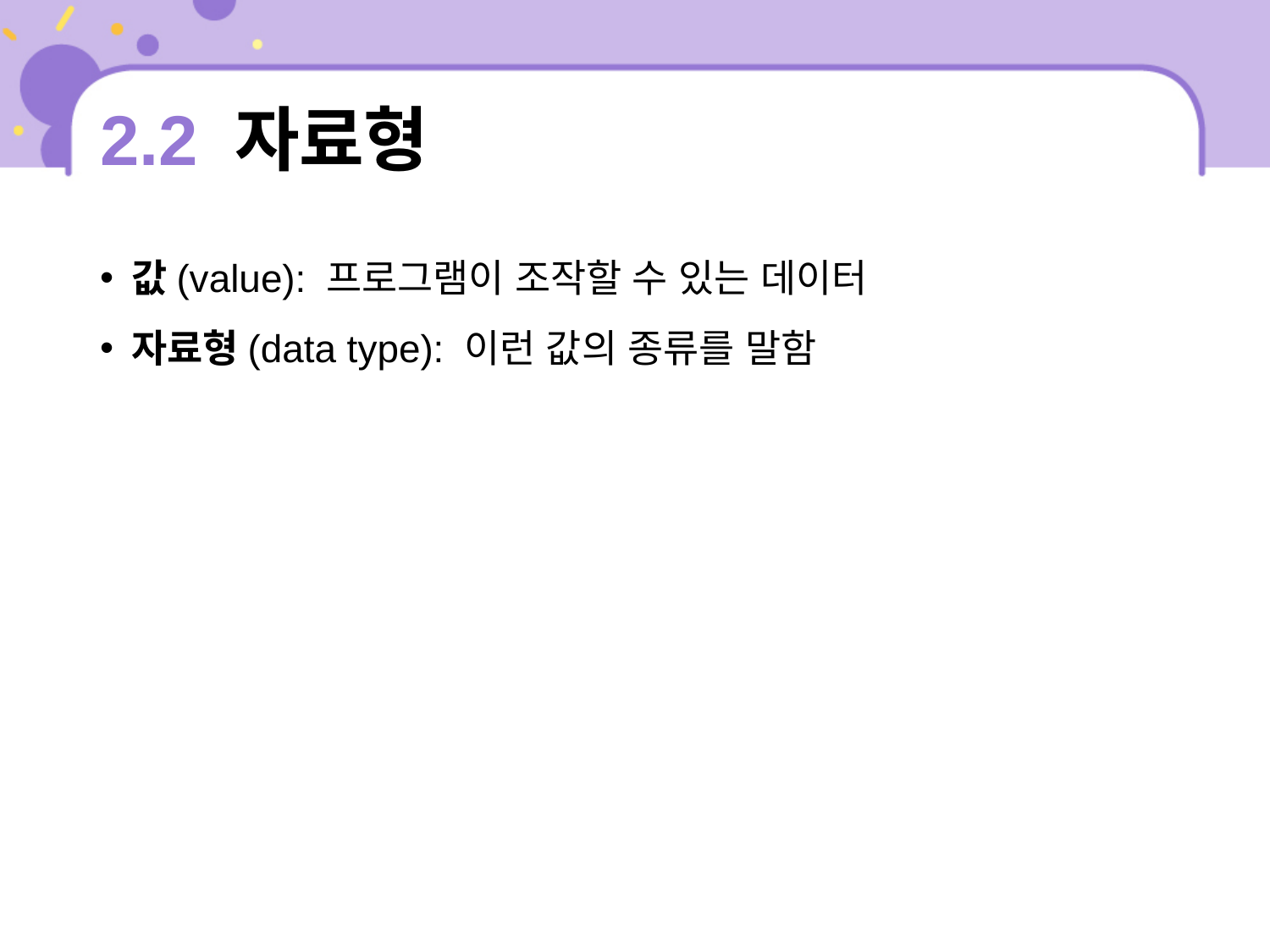

# 2.2 자료형
값(value): 프로그램이 조작할 수 있는 데이터
자료형(data type): 이런 값의 종류를 말함